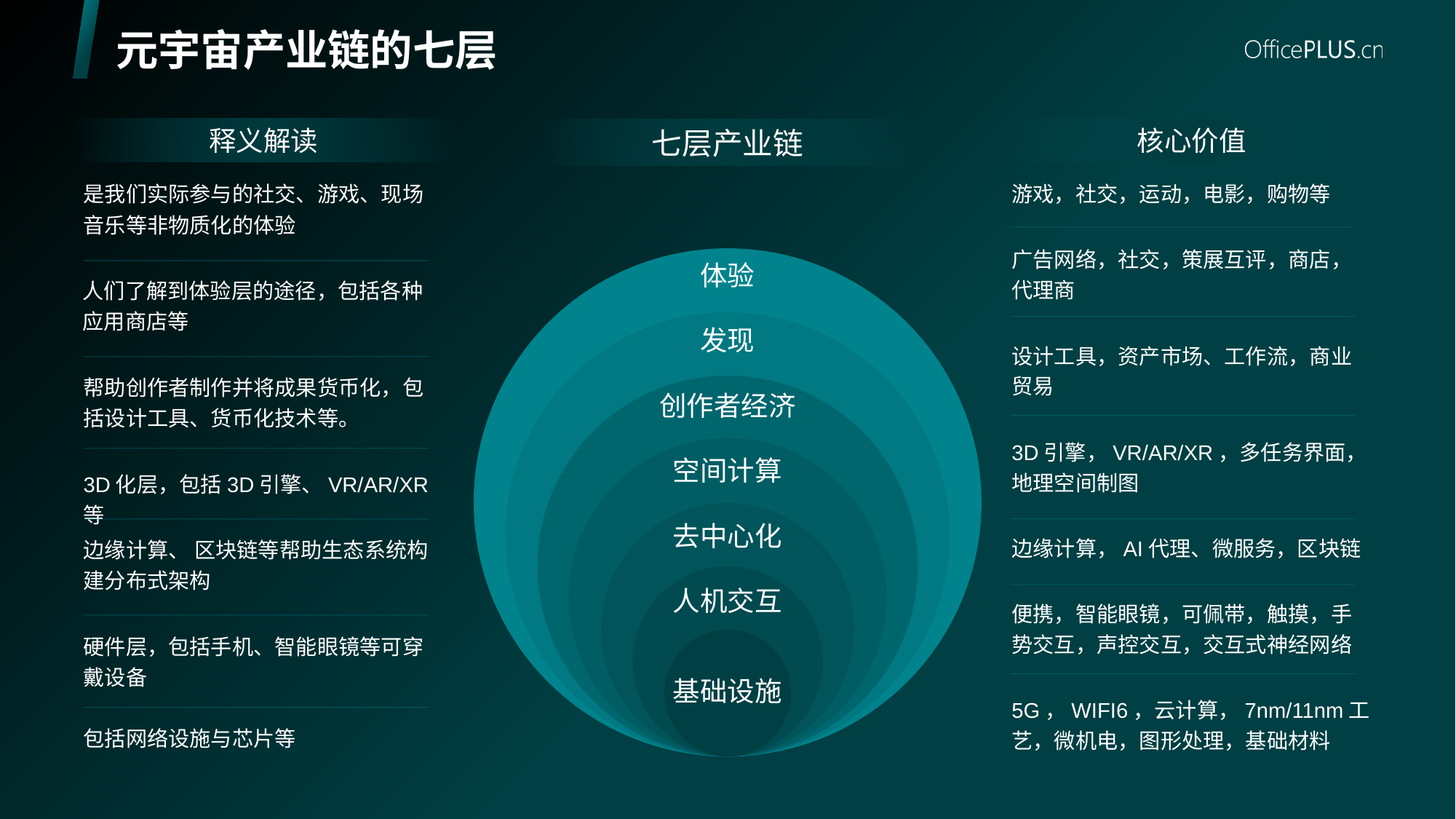

# 元宇宙产业链的七层
释义解读
七层产业链
核心价值
是我们实际参与的社交、游戏、现场音乐等非物质化的体验
游戏，社交，运动，电影，购物等
广告网络，社交，策展互评，商店，代理商

体验
人们了解到体验层的途径，包括各种应用商店等

发现
设计工具，资产市场、工作流，商业贸易
帮助创作者制作并将成果货币化，包括设计工具、货币化技术等。

创作者经济
3D引擎，VR/AR/XR，多任务界面，地理空间制图

空间计算
3D化层，包括3D引擎、VR/AR/XR等

去中心化
边缘计算，AI代理、微服务，区块链
边缘计算、 区块链等帮助生态系统构建分布式架构

人机交互
便携，智能眼镜，可佩带，触摸，手势交互，声控交互，交互式神经网络
硬件层，包括手机、智能眼镜等可穿戴设备

基础设施
5G，WIFI6，云计算，7nm/11nm工艺，微机电，图形处理，基础材料
包括网络设施与芯片等